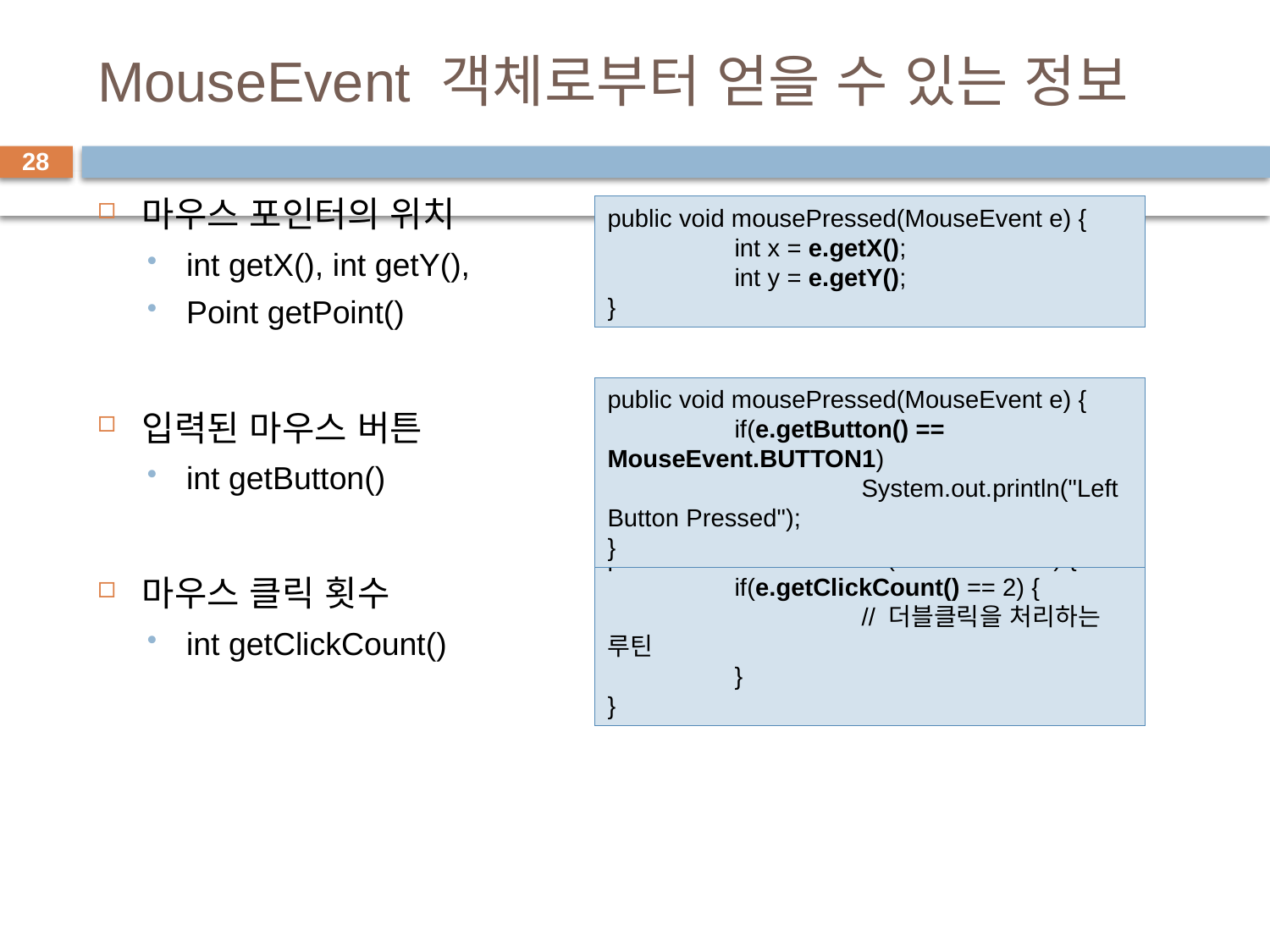

# MouseEvent 객체로부터 얻을 수 있는 정보
28
마우스 포인터의 위치
int getX(), int getY(),
Point getPoint()

입력된 마우스 버튼
int getButton()

마우스 클릭 횟수
int getClickCount()

public void mousePressed(MouseEvent e) {
	int x = e.getX();
	int y = e.getY();
}
public void mousePressed(MouseEvent e) {
	if(e.getButton() == MouseEvent.BUTTON1)
		System.out.println("Left Button Pressed");
}
public void mouseClicked(MouseEvent e) {
	if(e.getClickCount() == 2) {
		// 더블클릭을 처리하는 루틴
	}
}